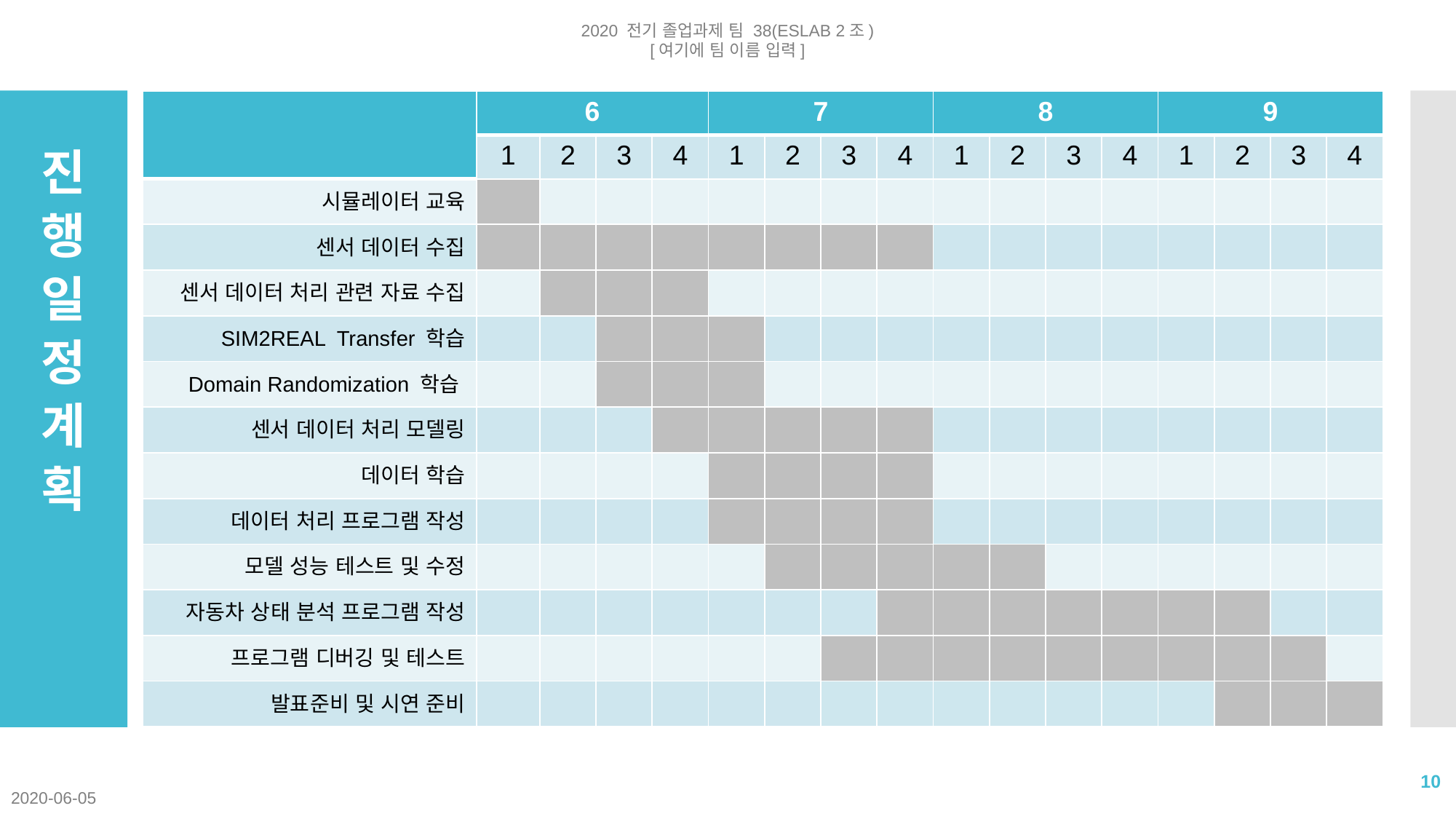

2020 전기 졸업과제 팀 38(ESLAB 2조)
[여기에 팀 이름 입력]
|  | 6 |  |  |  | 7 |  |  |  | 8 |  |  |  | 9 |  |  |  |
| --- | --- | --- | --- | --- | --- | --- | --- | --- | --- | --- | --- | --- | --- | --- | --- | --- |
|  | 1 | 2 | 3 | 4 | 1 | 2 | 3 | 4 | 1 | 2 | 3 | 4 | 1 | 2 | 3 | 4 |
| 시뮬레이터 교육 |  |  |  |  |  |  |  |  |  |  |  |  |  |  |  |  |
| 센서 데이터 수집 |  |  |  |  |  |  |  |  |  |  |  |  |  |  |  |  |
| 센서 데이터 처리 관련 자료 수집 |  |  |  |  |  |  |  |  |  |  |  |  |  |  |  |  |
| SIM2REAL Transfer 학습 |  |  |  |  |  |  |  |  |  |  |  |  |  |  |  |  |
| Domain Randomization 학습 |  |  |  |  |  |  |  |  |  |  |  |  |  |  |  |  |
| 센서 데이터 처리 모델링 |  |  |  |  |  |  |  |  |  |  |  |  |  |  |  |  |
| 데이터 학습 |  |  |  |  |  |  |  |  |  |  |  |  |  |  |  |  |
| 데이터 처리 프로그램 작성 |  |  |  |  |  |  |  |  |  |  |  |  |  |  |  |  |
| 모델 성능 테스트 및 수정 |  |  |  |  |  |  |  |  |  |  |  |  |  |  |  |  |
| 자동차 상태 분석 프로그램 작성 |  |  |  |  |  |  |  |  |  |  |  |  |  |  |  |  |
| 프로그램 디버깅 및 테스트 |  |  |  |  |  |  |  |  |  |  |  |  |  |  |  |  |
| 발표준비 및 시연 준비 |  |  |  |  |  |  |  |  |  |  |  |  |  |  |  |  |
# 진행일정계획
10
2020-06-05